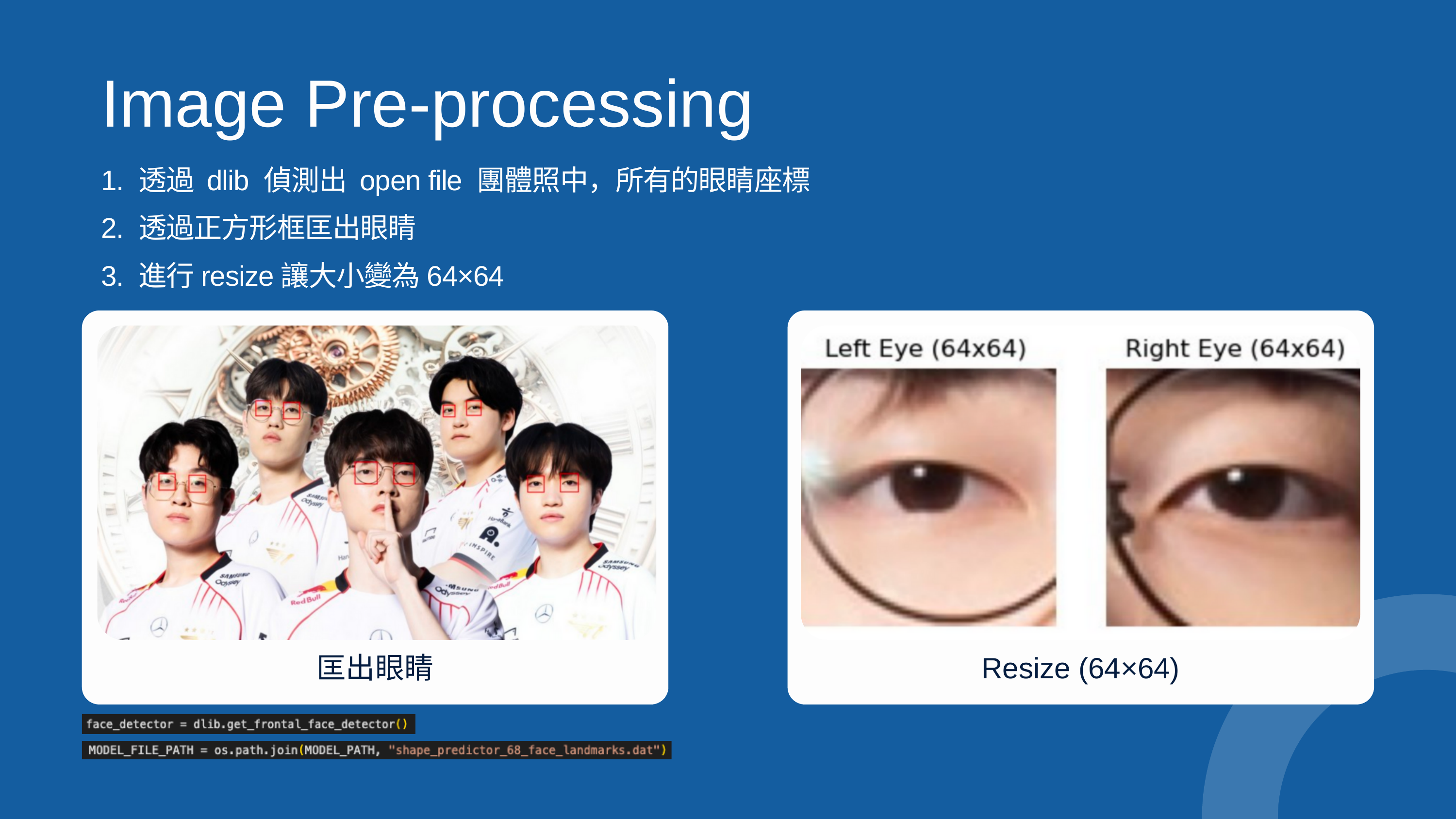

Image Pre-processing
1. 透過 dlib 偵測出 open file 團體照中，所有的眼睛座標
2. 透過正方形框匡出眼睛
3. 進行resize讓大小變為64×64

匡出眼睛
Resize (64×64)